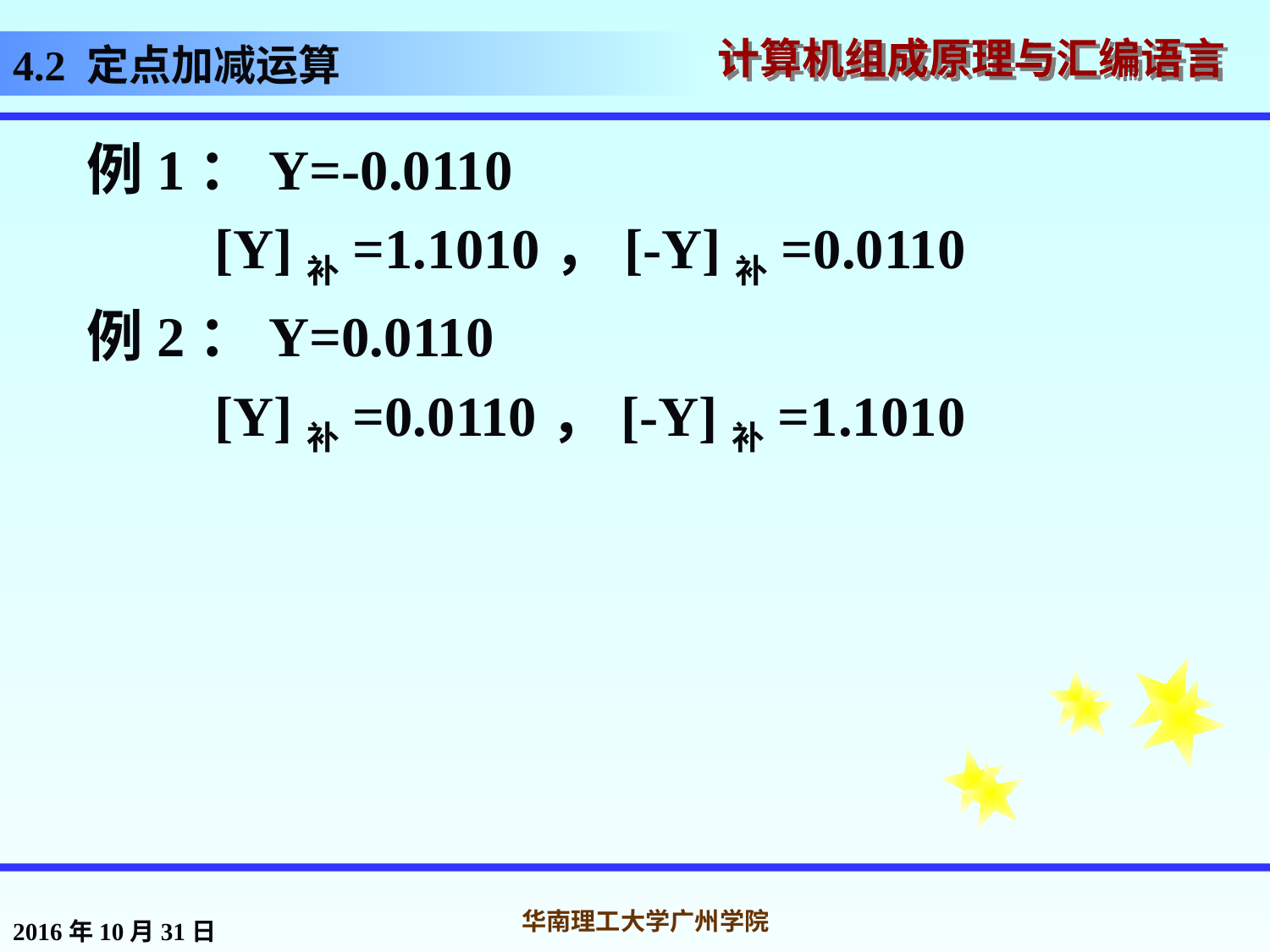

4.2 定点加减运算
例1：Y=-0.0110
         [Y]补=1.1010，[-Y]补=0.0110
例2：Y=0.0110
         [Y]补=0.0110，[-Y]补=1.1010
2016年10月31日
华南理工大学广州学院